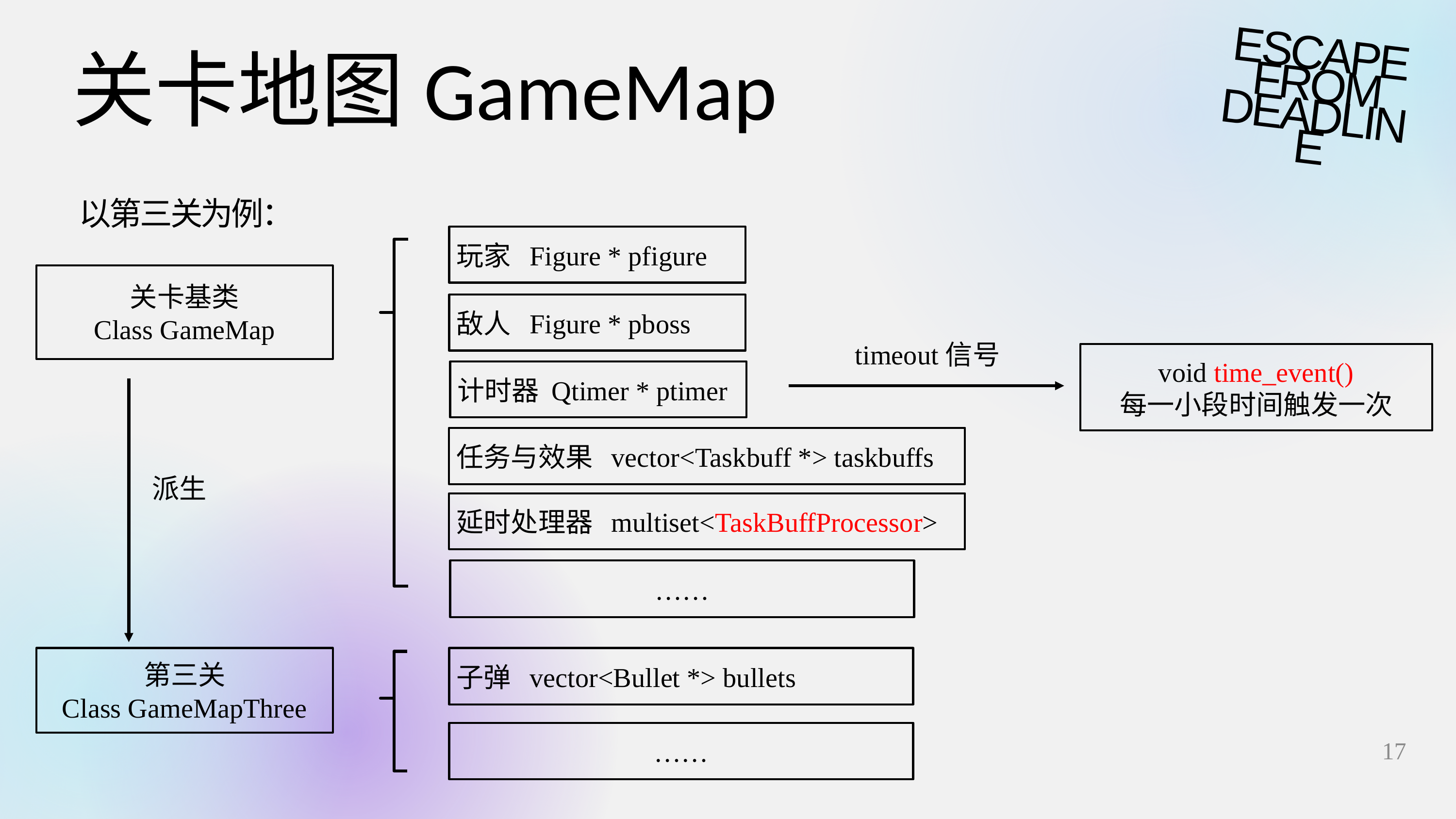

关卡地图GameMap
ESCAPE FROM DEADLINE
以第三关为例：
玩家  Figure * pfigure

关卡基类
Class GameMap
敌人  Figure * pboss
timeout信号
void time_event()
每一小段时间触发一次
计时器 Qtimer * ptimer

任务与效果  vector<Taskbuff *> taskbuffs
派生
延时处理器  multiset<TaskBuffProcessor>
……
第三关
Class GameMapThree
子弹  vector<Bullet *> bullets

……
17